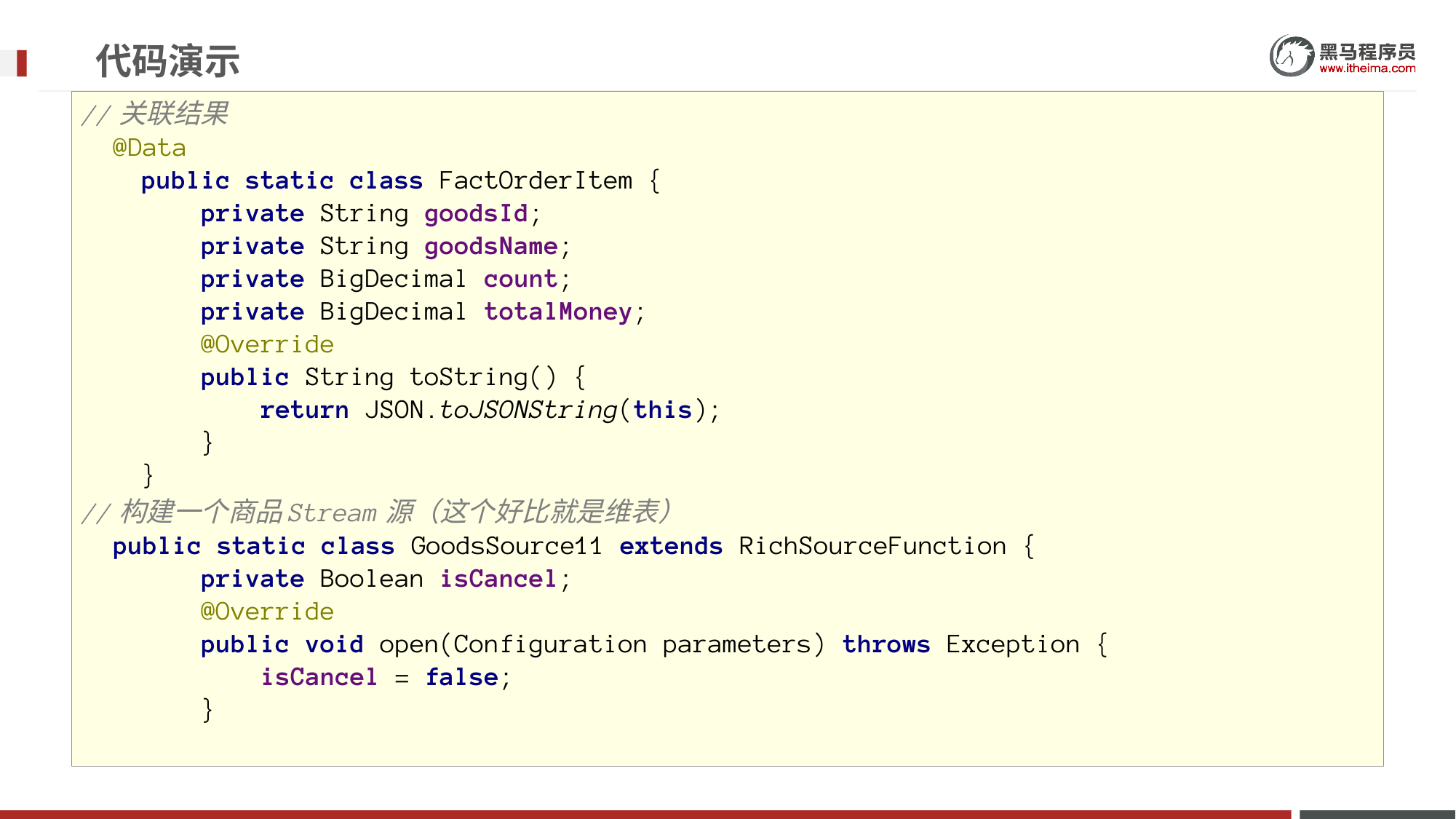

# 代码演示
//关联结果
    @Data
    public static class FactOrderItem {
        private String goodsId;
        private String goodsName;
        private BigDecimal count;
        private BigDecimal totalMoney;
        @Override
        public String toString() {
            return JSON.toJSONString(this);
        }
    }
//构建一个商品Stream源（这个好比就是维表）
    public static class GoodsSource11 extends RichSourceFunction {
        private Boolean isCancel;
        @Override
        public void open(Configuration parameters) throws Exception {
            isCancel = false;
        }